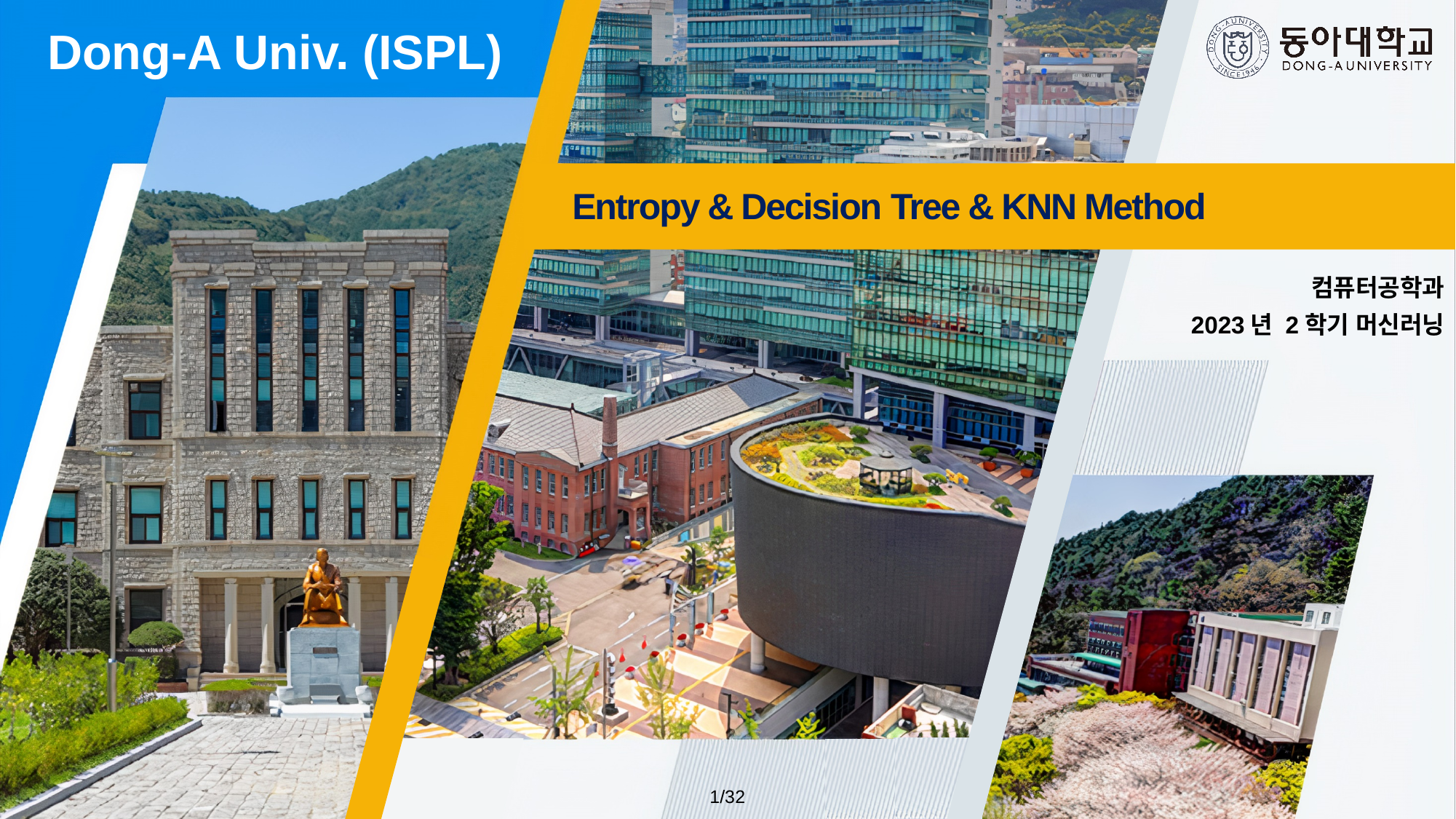

Entropy & Decision Tree & KNN Method
컴퓨터공학과
2023년 2학기 머신러닝